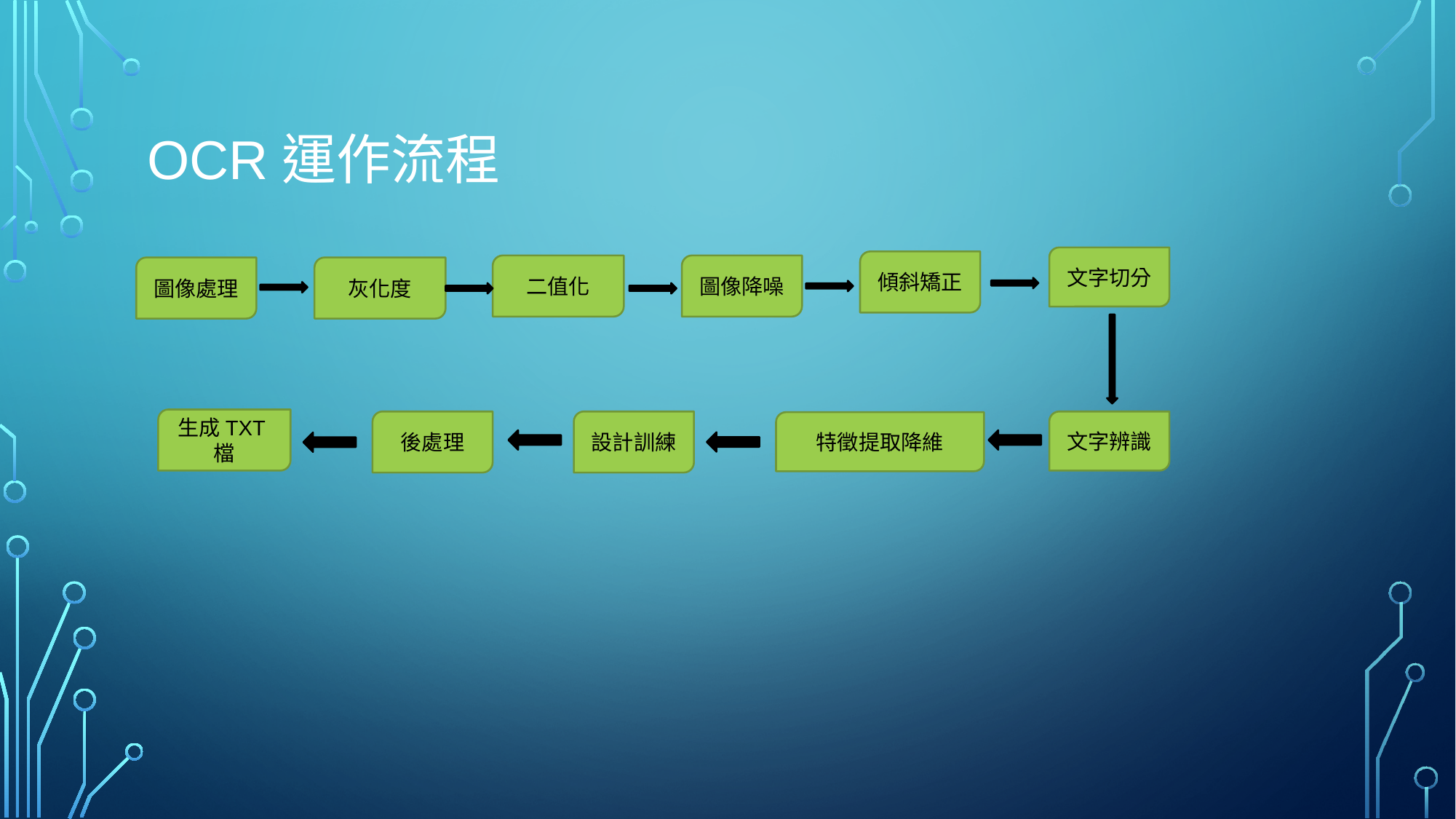

# OCR運作流程
文字切分
傾斜矯正
二值化
圖像降噪
圖像處理
灰化度

生成TXT檔
後處理
設計訓練
文字辨識
特徵提取降維